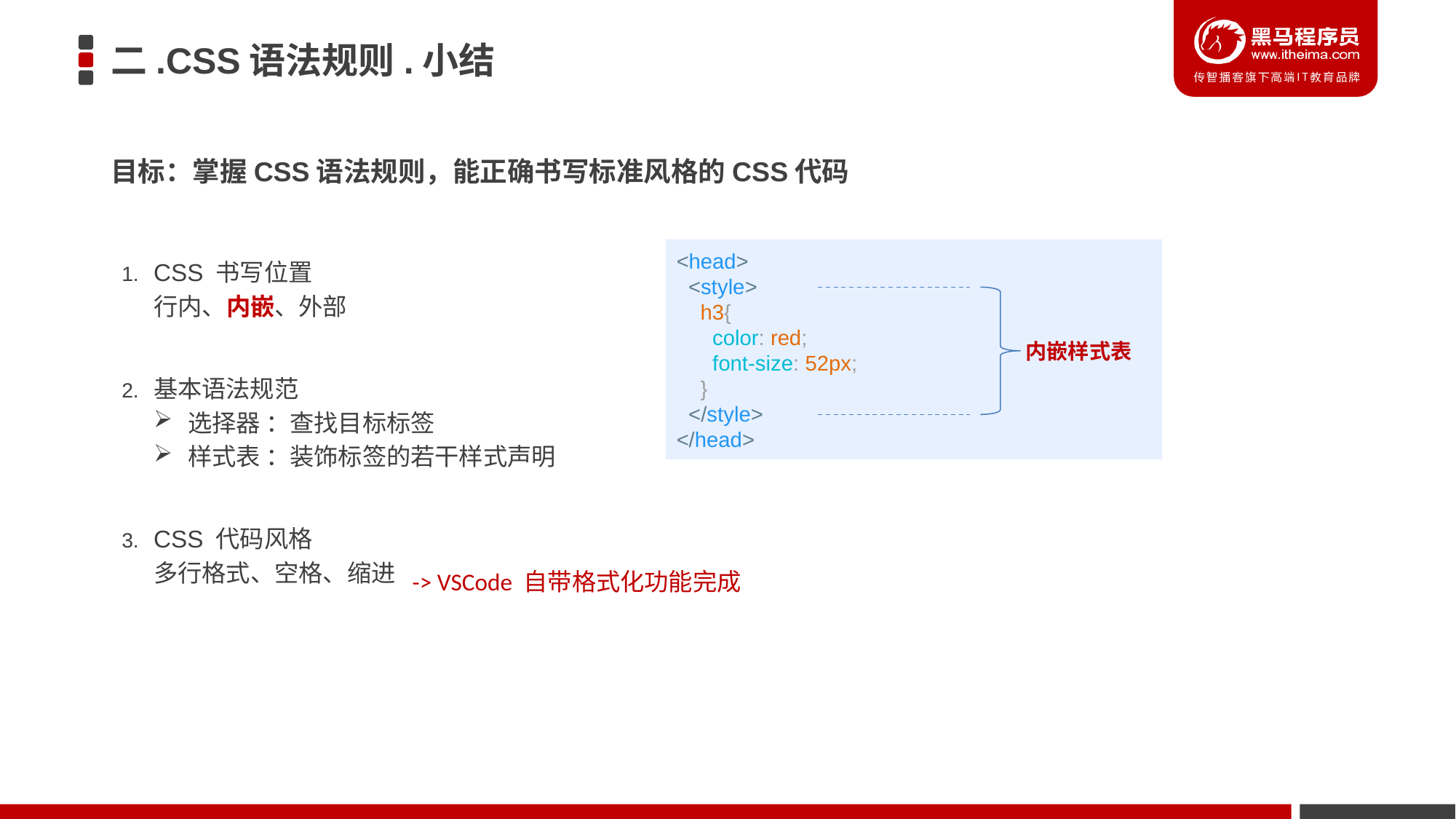

# 二.CSS语法规则.小结
目标：掌握CSS语法规则，能正确书写标准风格的CSS代码
CSS 书写位置
行内、内嵌、外部

基本语法规范
选择器 ：查找目标标签
样式表 ：装饰标签的若干样式声明

CSS 代码风格
多行格式、空格、缩进

<head>
  <style>
    h3{
      color: red;
      font-size: 52px;
    }
  </style>
</head>

内嵌样式表
-> VSCode 自带格式化功能完成